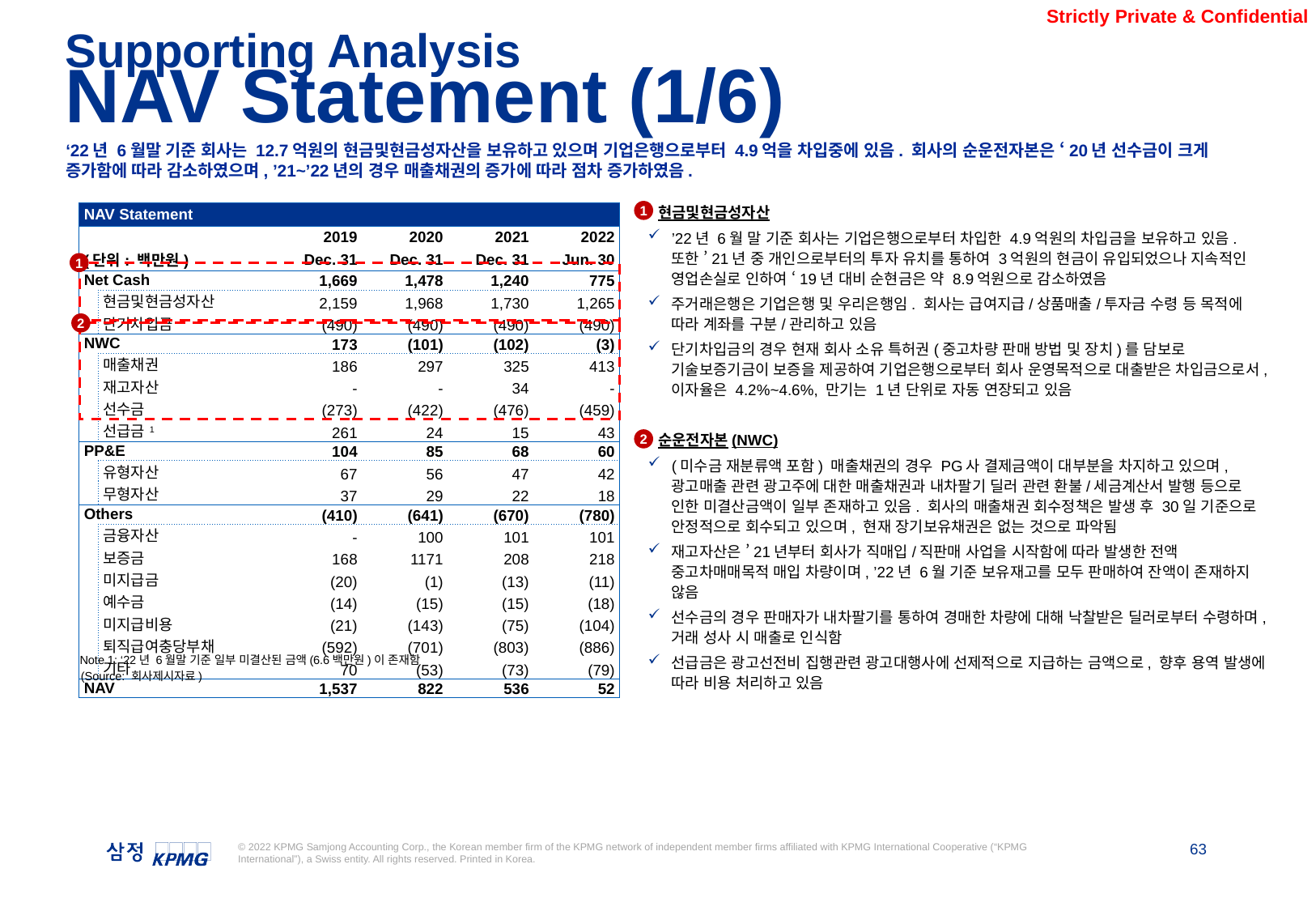

Supporting Analysis
NAV Statement (1/6)
‘22년 6월말 기준 회사는 12.7억원의 현금및현금성자산을 보유하고 있으며 기업은행으로부터 4.9억을 차입중에 있음. 회사의 순운전자본은 ‘20년 선수금이 크게 증가함에 따라 감소하였으며, ’21~’22년의 경우 매출채권의 증가에 따라 점차 증가하였음.
1
현금및현금성자산
’22년 6월 말 기준 회사는 기업은행으로부터 차입한 4.9억원의 차입금을 보유하고 있음. 또한 ’21년 중 개인으로부터의 투자 유치를 통하여 3억원의 현금이 유입되었으나 지속적인 영업손실로 인하여 ‘19년 대비 순현금은 약 8.9억원으로 감소하였음
주거래은행은 기업은행 및 우리은행임. 회사는 급여지급/상품매출/투자금 수령 등 목적에 따라 계좌를 구분/관리하고 있음
단기차입금의 경우 현재 회사 소유 특허권(중고차량 판매 방법 및 장치)를 담보로 기술보증기금이 보증을 제공하여 기업은행으로부터 회사 운영목적으로 대출받은 차입금으로서, 이자율은 4.2%~4.6%, 만기는 1년 단위로 자동 연장되고 있음

순운전자본(NWC)
(미수금 재분류액 포함) 매출채권의 경우 PG사 결제금액이 대부분을 차지하고 있으며, 광고매출 관련 광고주에 대한 매출채권과 내차팔기 딜러 관련 환불/세금계산서 발행 등으로 인한 미결산금액이 일부 존재하고 있음. 회사의 매출채권 회수정책은 발생 후 30일 기준으로 안정적으로 회수되고 있으며, 현재 장기보유채권은 없는 것으로 파악됨
재고자산은 ’21년부터 회사가 직매입/직판매 사업을 시작함에 따라 발생한 전액 중고차매매목적 매입 차량이며, ’22년 6월 기준 보유재고를 모두 판매하여 잔액이 존재하지 않음
선수금의 경우 판매자가 내차팔기를 통하여 경매한 차량에 대해 낙찰받은 딜러로부터 수령하며, 거래 성사 시 매출로 인식함
선급금은 광고선전비 집행관련 광고대행사에 선제적으로 지급하는 금액으로, 향후 용역 발생에 따라 비용 처리하고 있음

| NAV Statement |  |  |  |  |  |
| --- | --- | --- | --- | --- | --- |
|  |  | 2019 | 2020 | 2021 | 2022 |
| (단위: 백만원) |  | Dec. 31 | Dec. 31 | Dec. 31 | Jun. 30 |
| Net Cash |  | 1,669 | 1,478 | 1,240 | 775 |
|  | 현금및현금성자산 | 2,159 | 1,968 | 1,730 | 1,265 |
|  | 단기차입금 | (490) | (490) | (490) | (490) |
| NWC |  | 173 | (101) | (102) | (3) |
|  | 매출채권 | 186 | 297 | 325 | 413 |
|  | 재고자산 | - | - | 34 | - |
|  | 선수금 | (273) | (422) | (476) | (459) |
|  | 선급금1 | 261 | 24 | 15 | 43 |
| PP&E |  | 104 | 85 | 68 | 60 |
|  | 유형자산 | 67 | 56 | 47 | 42 |
|  | 무형자산 | 37 | 29 | 22 | 18 |
| Others |  | (410) | (641) | (670) | (780) |
|  | 금융자산 | - | 100 | 101 | 101 |
|  | 보증금 | 168 | 1171 | 208 | 218 |
|  | 미지급금 | (20) | (1) | (13) | (11) |
|  | 예수금 | (14) | (15) | (15) | (18) |
|  | 미지급비용 | (21) | (143) | (75) | (104) |
|  | 퇴직급여충당부채 | (592) | (701) | (803) | (886) |
|  | 기타 | 70 | (53) | (73) | (79) |
| NAV |  | 1,537 | 822 | 536 | 52 |
1

2

2
Note 1: ‘22년 6월말 기준 일부 미결산된 금액(6.6백만원)이 존재함
(Source: 회사제시자료)